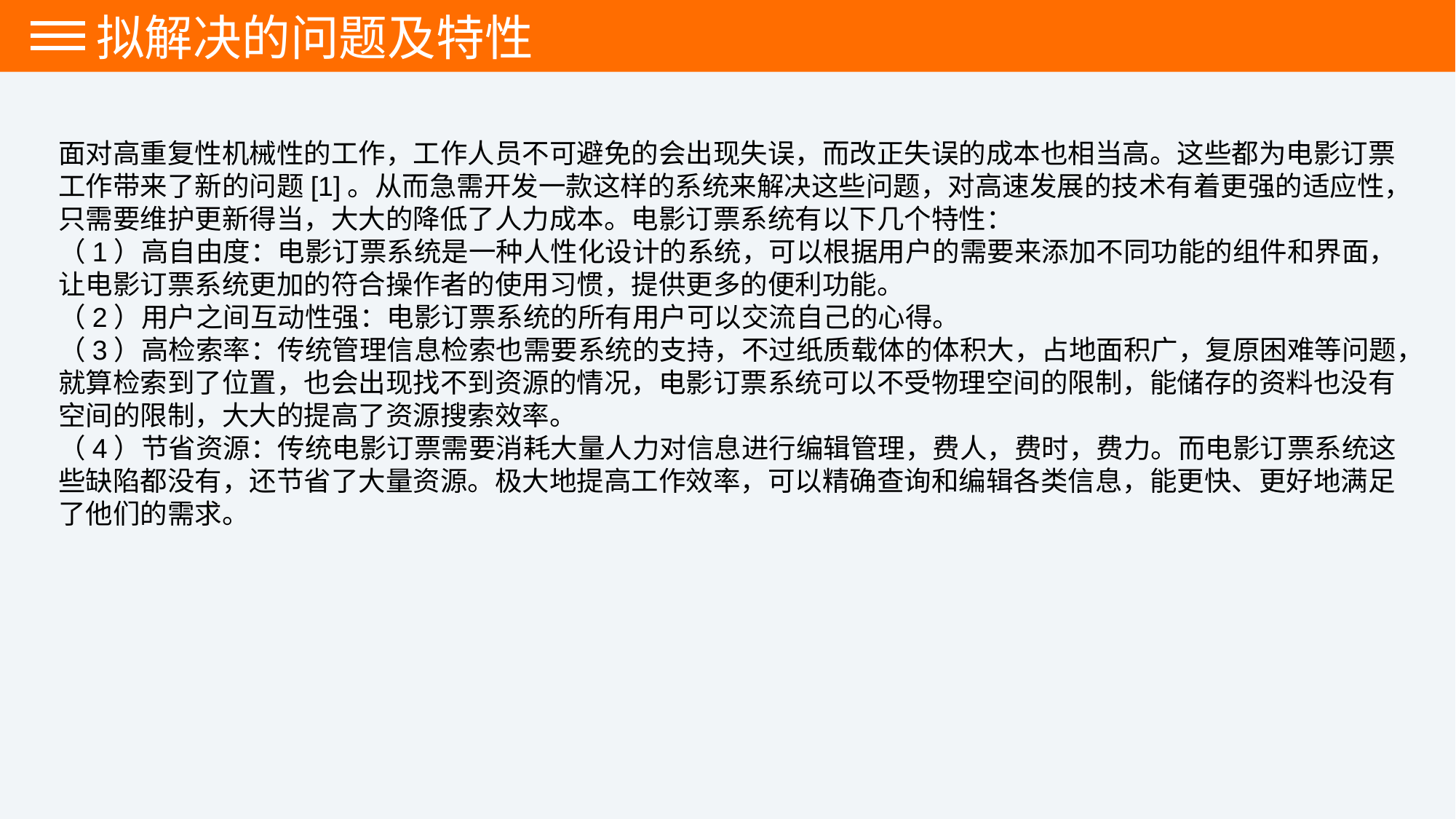

拟解决的问题及特性
面对高重复性机械性的工作，工作人员不可避免的会出现失误，而改正失误的成本也相当高。这些都为电影订票工作带来了新的问题[1]。从而急需开发一款这样的系统来解决这些问题，对高速发展的技术有着更强的适应性，只需要维护更新得当，大大的降低了人力成本。电影订票系统有以下几个特性：
（1）高自由度：电影订票系统是一种人性化设计的系统，可以根据用户的需要来添加不同功能的组件和界面，让电影订票系统更加的符合操作者的使用习惯，提供更多的便利功能。
（2）用户之间互动性强：电影订票系统的所有用户可以交流自己的心得。
（3）高检索率：传统管理信息检索也需要系统的支持，不过纸质载体的体积大，占地面积广，复原困难等问题，就算检索到了位置，也会出现找不到资源的情况，电影订票系统可以不受物理空间的限制，能储存的资料也没有空间的限制，大大的提高了资源搜索效率。
（4）节省资源：传统电影订票需要消耗大量人力对信息进行编辑管理，费人，费时，费力。而电影订票系统这些缺陷都没有，还节省了大量资源。极大地提高工作效率，可以精确查询和编辑各类信息，能更快、更好地满足了他们的需求。